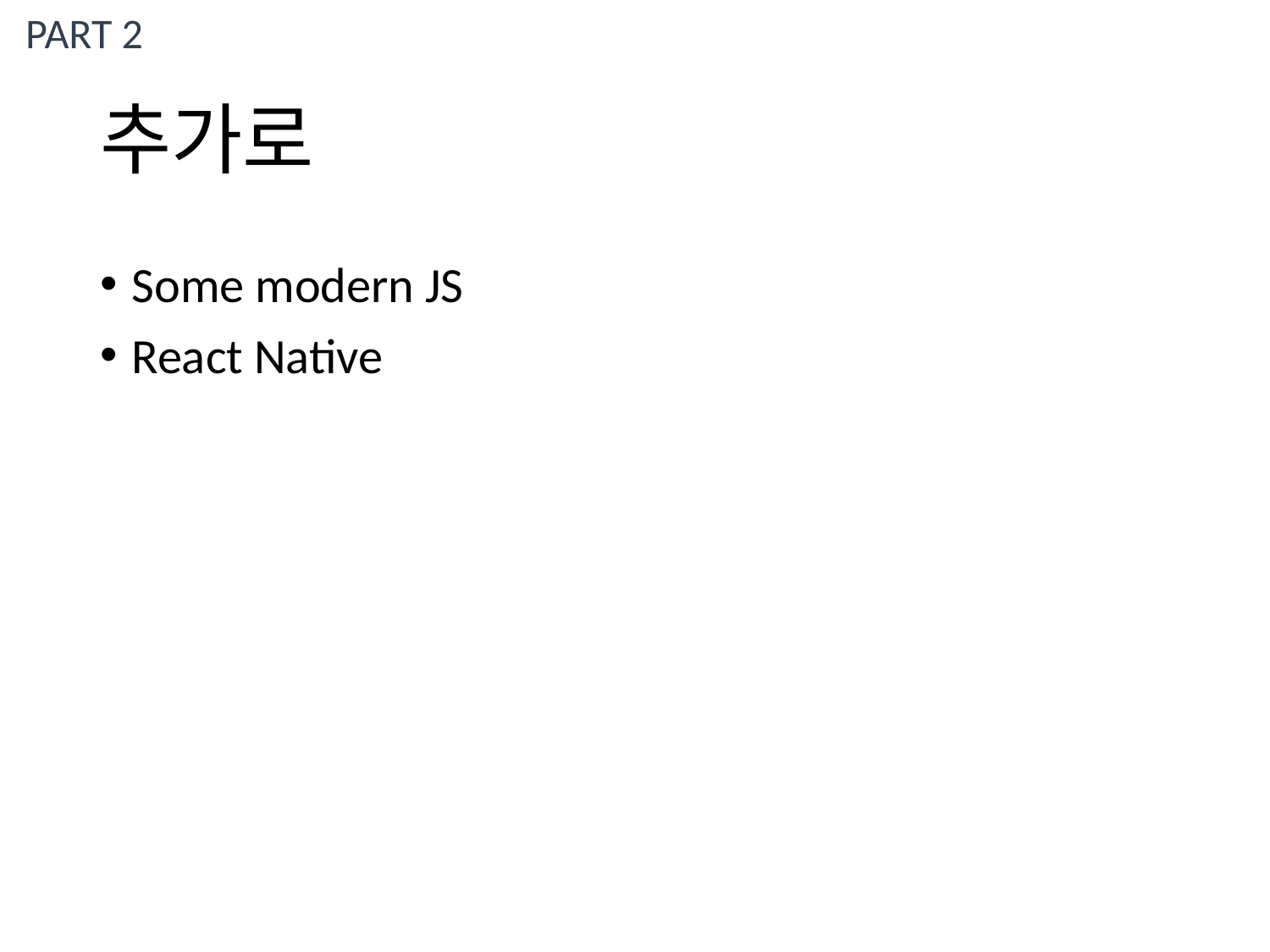

PART 2
# 추가로
Some modern JS
React Native